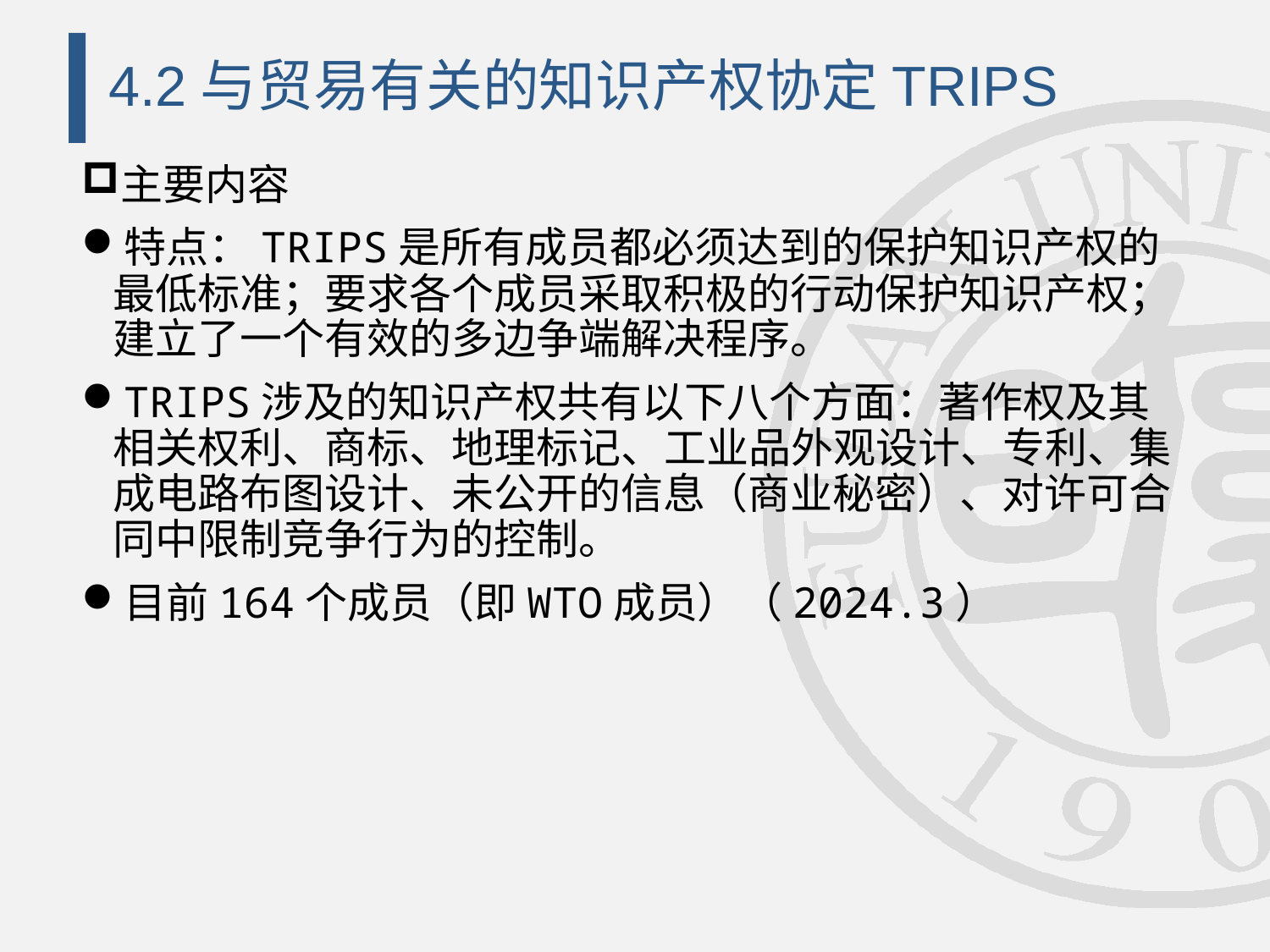

# 4.2与贸易有关的知识产权协定TRIPS
主要内容
特点：TRIPS是所有成员都必须达到的保护知识产权的最低标准；要求各个成员采取积极的行动保护知识产权；建立了一个有效的多边争端解决程序。
TRIPS涉及的知识产权共有以下八个方面：著作权及其相关权利、商标、地理标记、工业品外观设计、专利、集成电路布图设计、未公开的信息（商业秘密）、对许可合同中限制竞争行为的控制。
目前164个成员（即WTO成员）（2024.3）